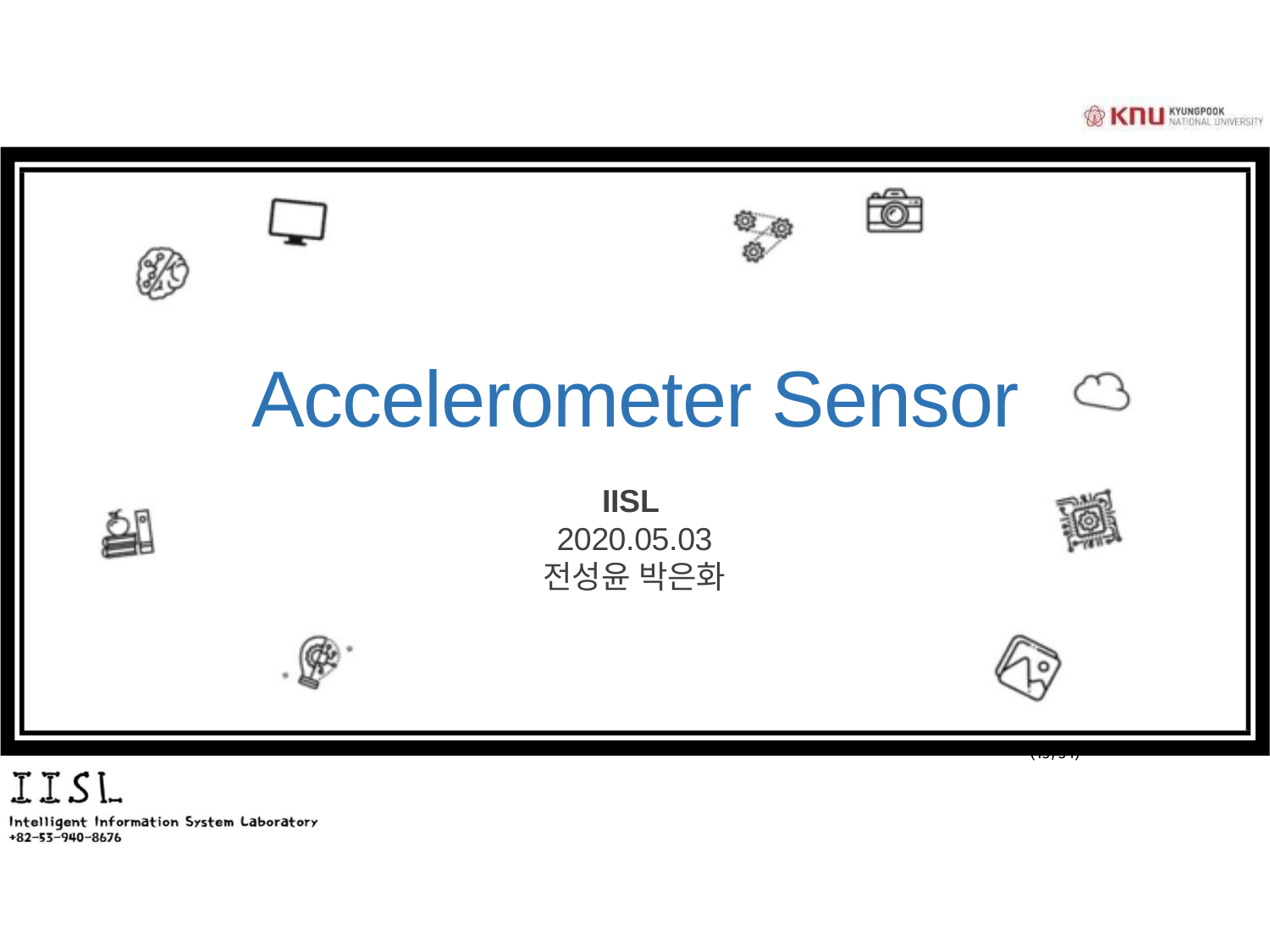

# Accelerometer Sensor
IISL
2020.05.03
전성윤 박은화
		(15/34)